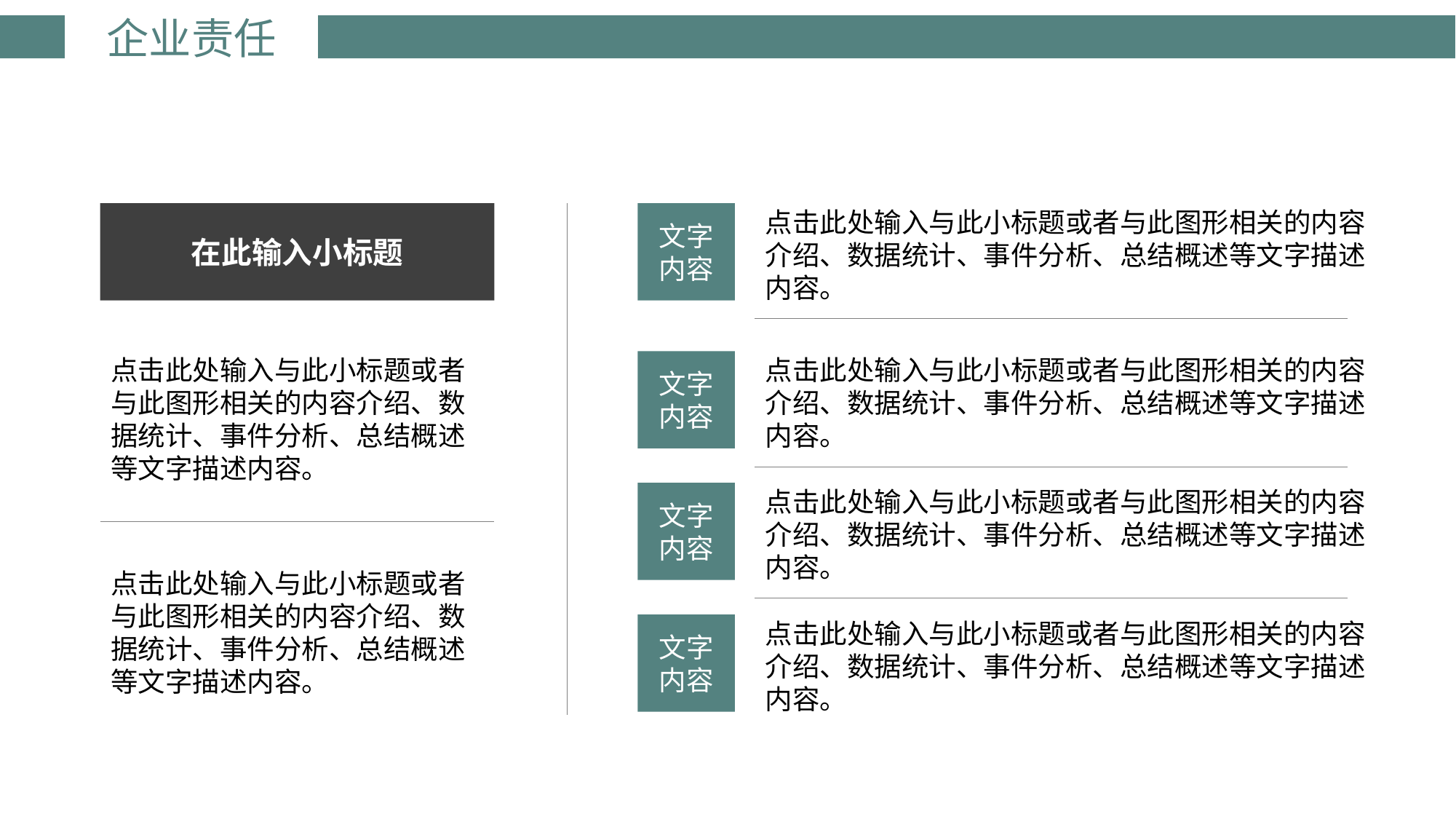

# 企业责任
点击此处输入与此小标题或者与此图形相关的内容介绍、数据统计、事件分析、总结概述等文字描述内容。
在此输入小标题
文字
内容
点击此处输入与此小标题或者与此图形相关的内容介绍、数据统计、事件分析、总结概述等文字描述内容。
点击此处输入与此小标题或者与此图形相关的内容介绍、数据统计、事件分析、总结概述等文字描述内容。
文字
内容
点击此处输入与此小标题或者与此图形相关的内容介绍、数据统计、事件分析、总结概述等文字描述内容。
文字
内容
点击此处输入与此小标题或者与此图形相关的内容介绍、数据统计、事件分析、总结概述等文字描述内容。
点击此处输入与此小标题或者与此图形相关的内容介绍、数据统计、事件分析、总结概述等文字描述内容。
文字
内容